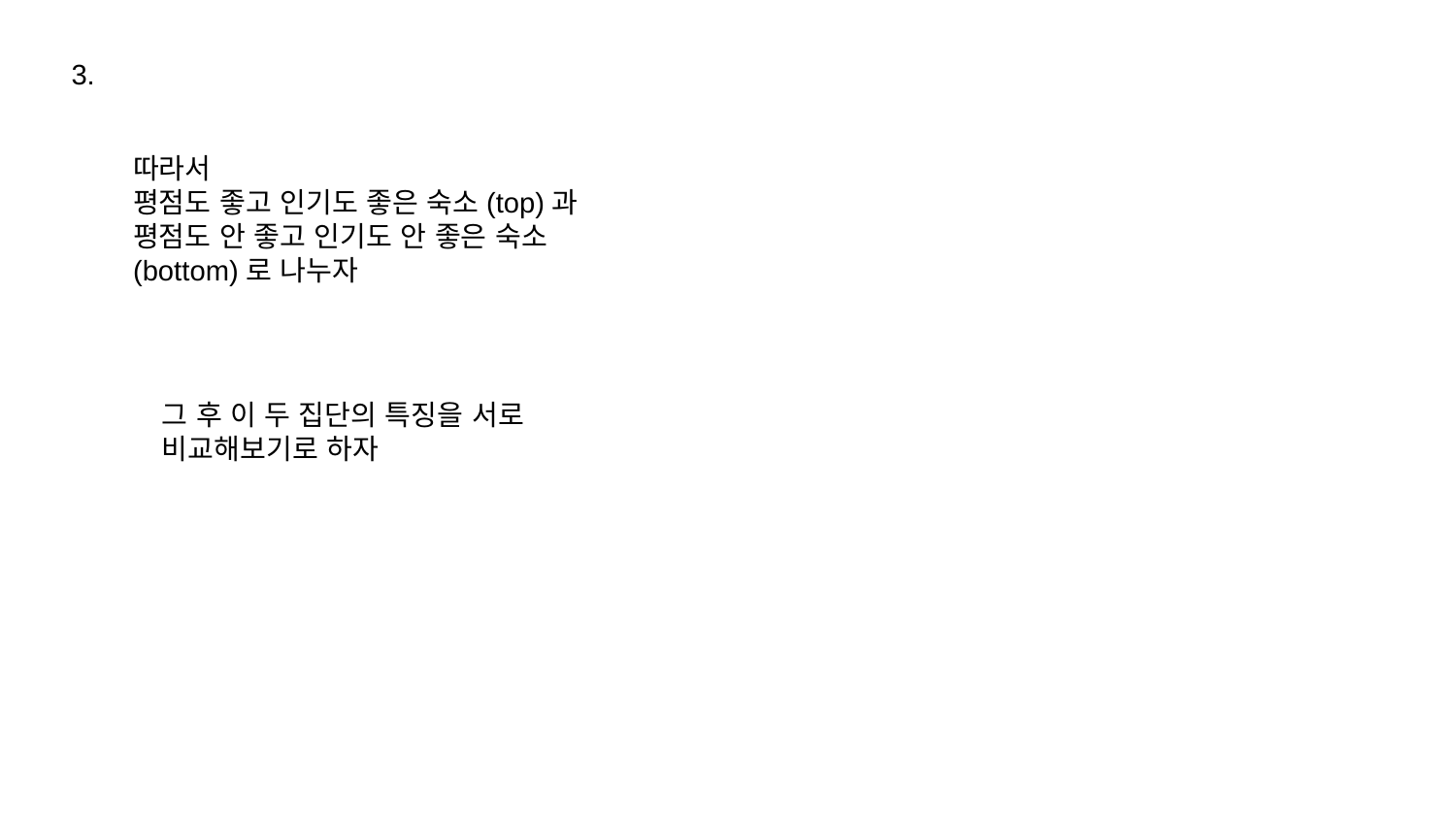

3.
따라서
평점도 좋고 인기도 좋은 숙소(top)과
평점도 안 좋고 인기도 안 좋은 숙소(bottom)로 나누자
그 후 이 두 집단의 특징을 서로 비교해보기로 하자